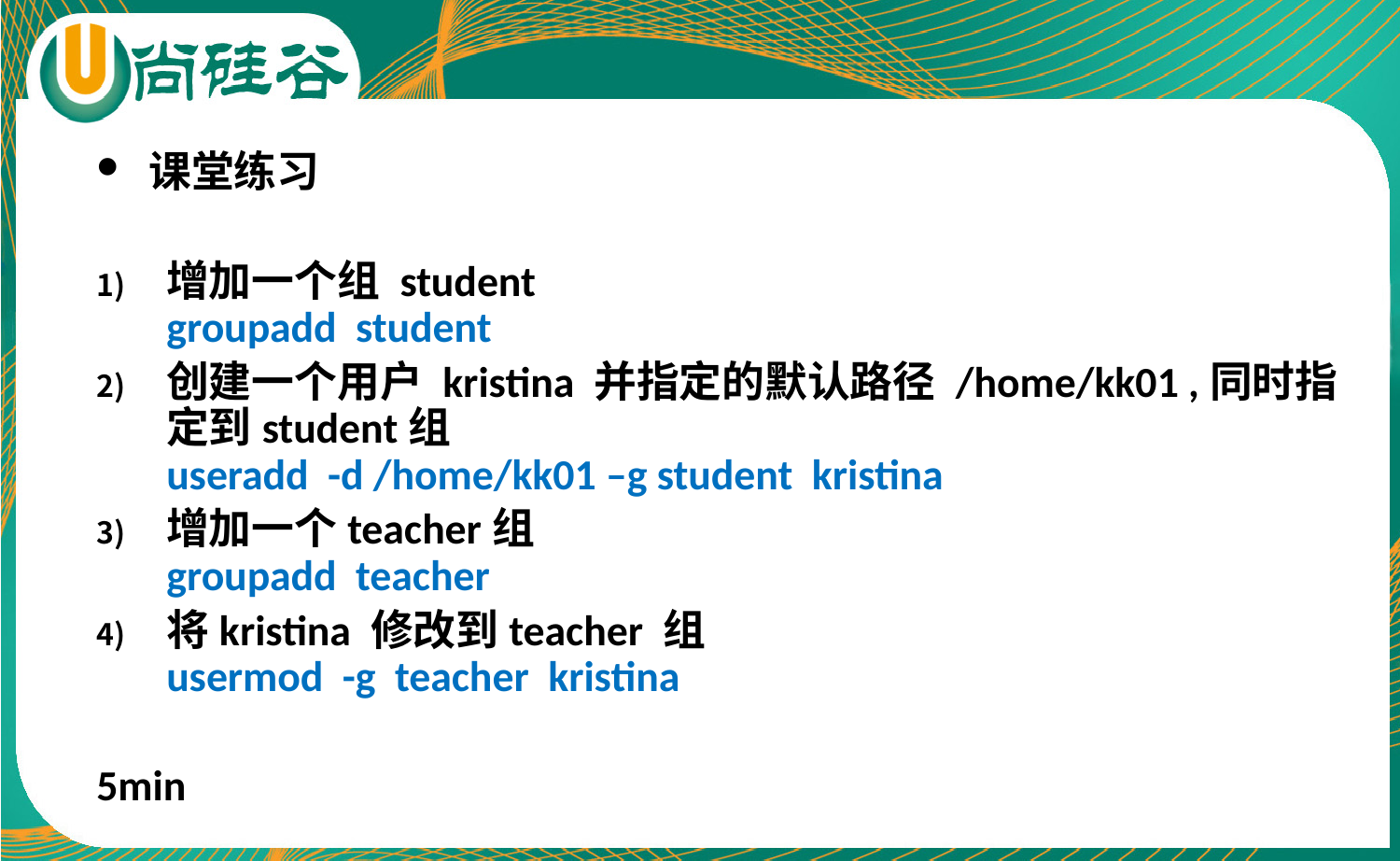

课堂练习

增加一个组 student
groupadd  student
创建一个用户 kristina 并指定的默认路径 /home/kk01 ,同时指定到student组
useradd  -d /home/kk01 –g student  kristina
增加一个teacher组
groupadd  teacher
将kristina 修改到teacher 组
usermod  -g  teacher  kristina

5min